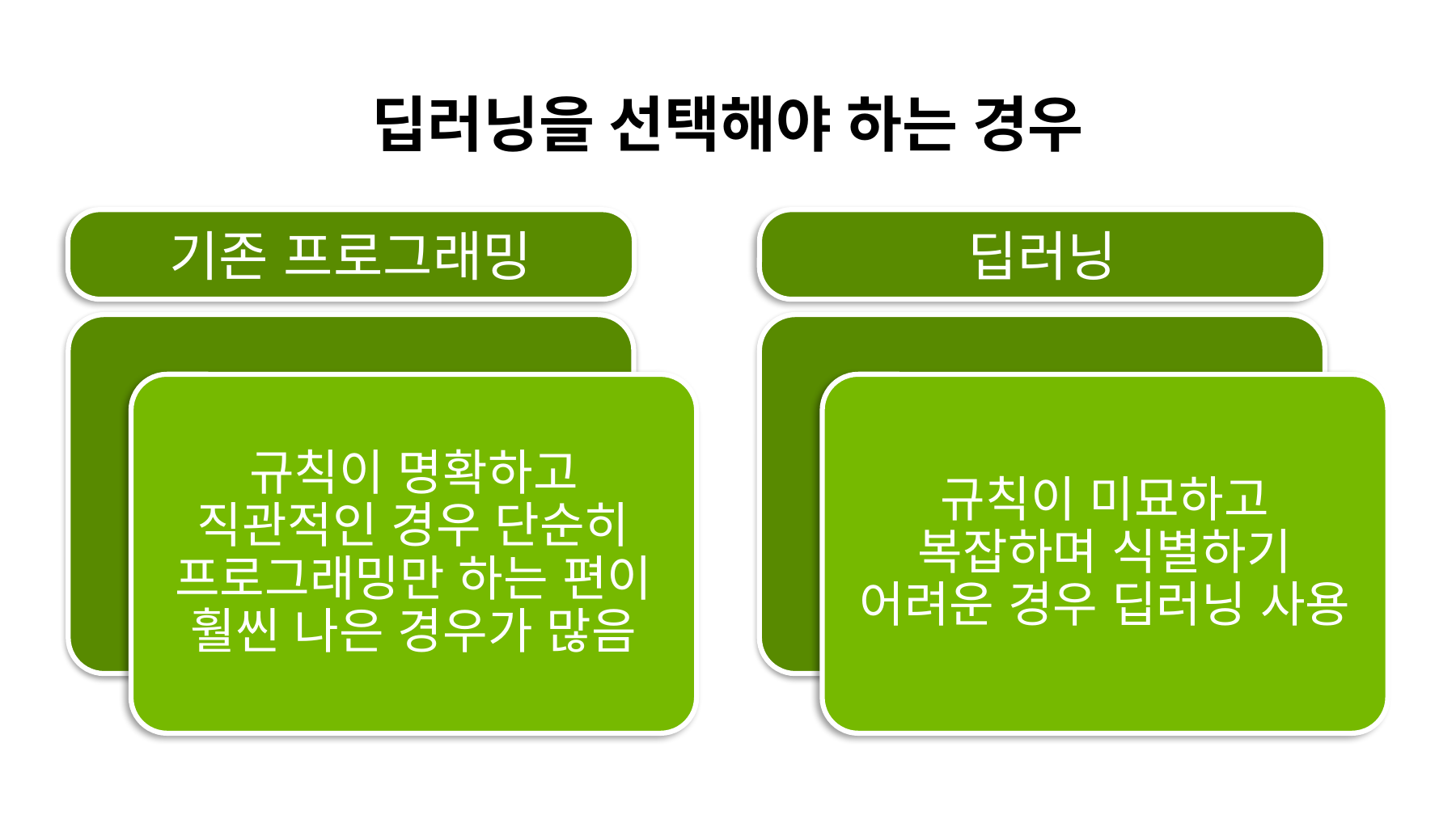

# 딥러닝을 선택해야 하는 경우
기존 프로그래밍
딥러닝

규칙이 명확하고 직관적인 경우 단순히 프로그래밍만 하는 편이 훨씬 나은 경우가 많음
규칙이 미묘하고 복잡하며 식별하기 어려운 경우 딥러닝 사용